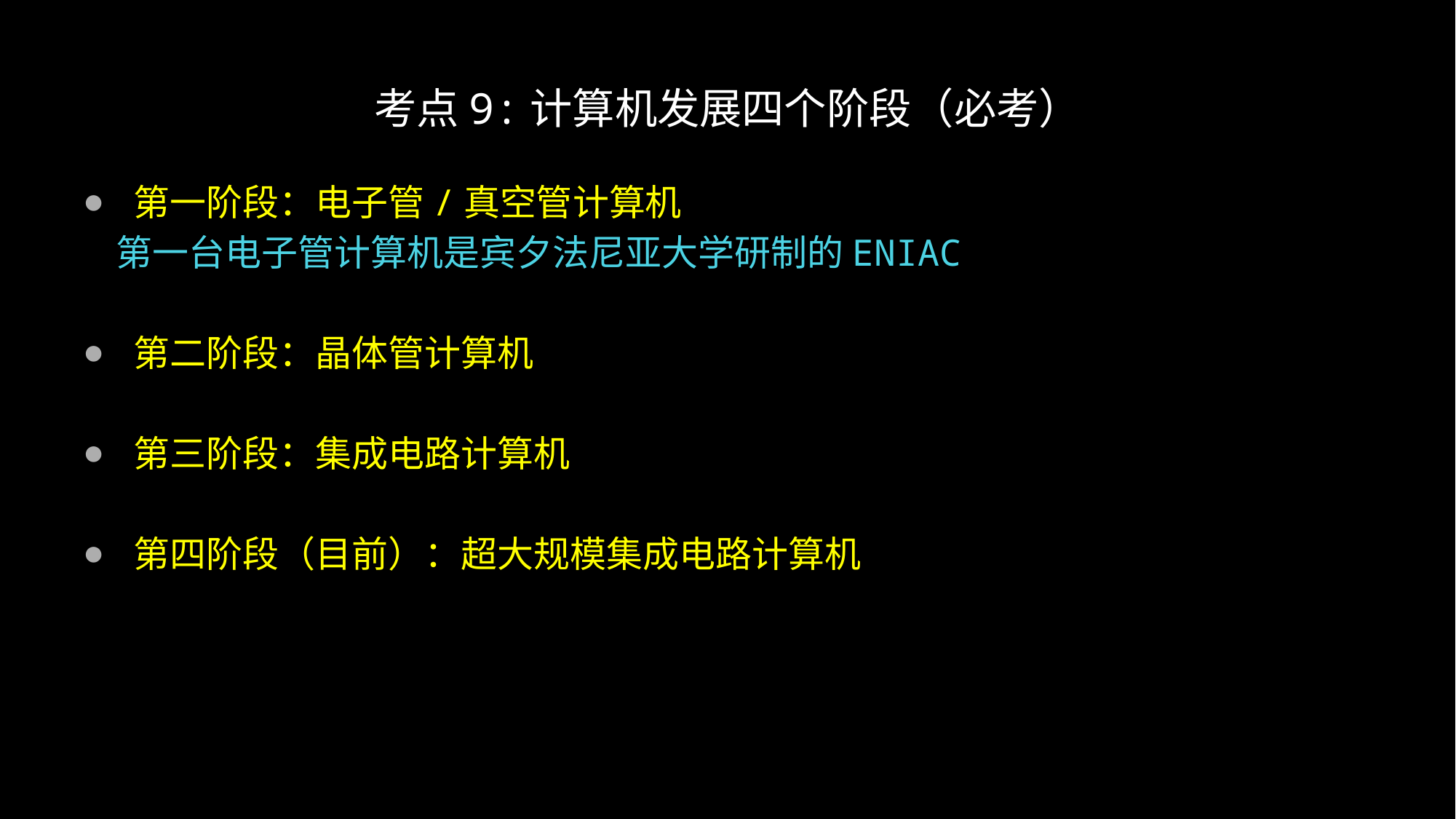

# 考点9:计算机发展四个阶段（必考）
第一阶段：电子管/真空管计算机
   第一台电子管计算机是宾夕法尼亚大学研制的ENIAC

第二阶段：晶体管计算机

第三阶段：集成电路计算机

第四阶段（目前）：超大规模集成电路计算机